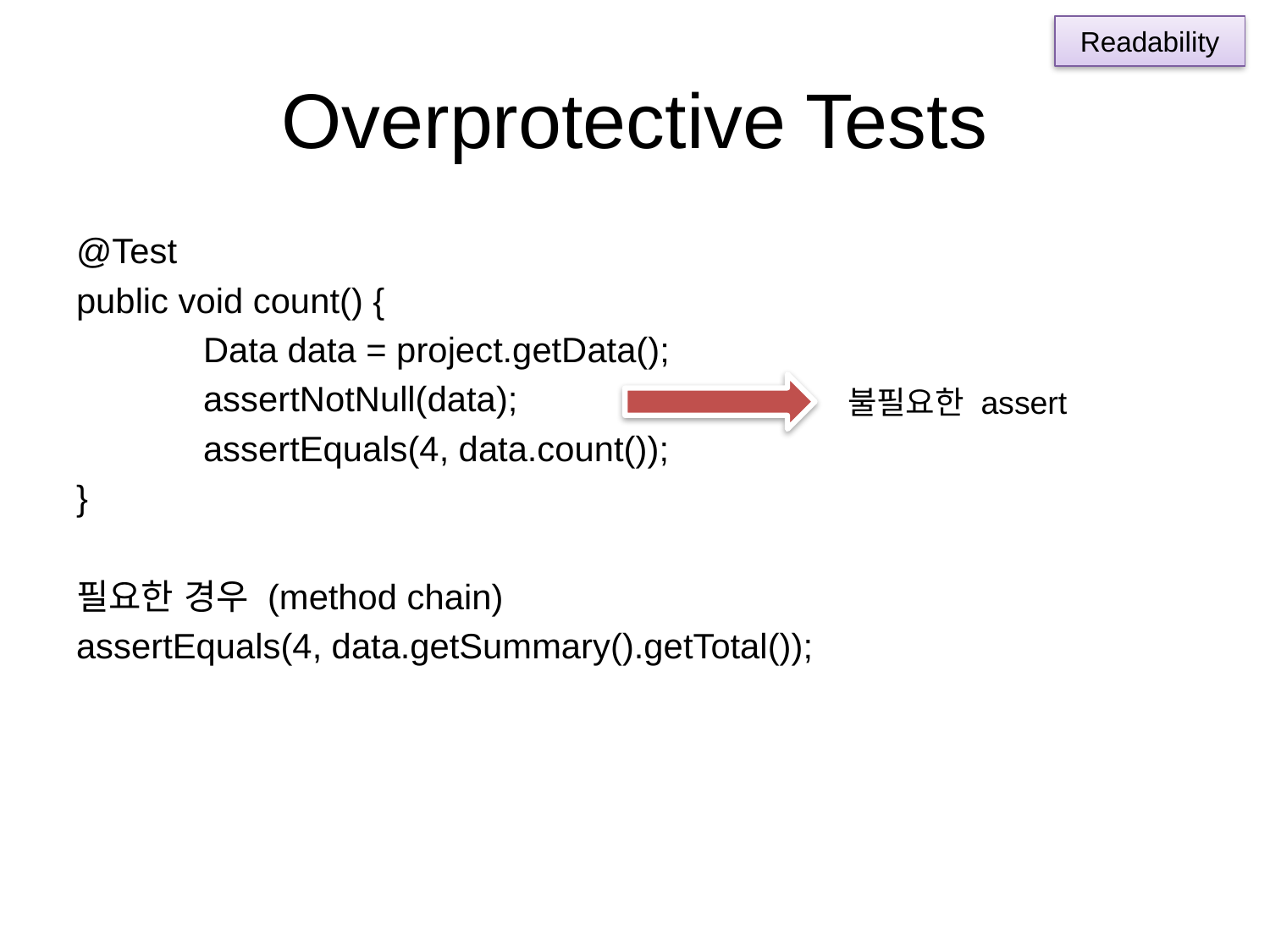

Readability
# Overprotective Tests
@Test
public void count() {
	Data data = project.getData();
	assertNotNull(data);
	assertEquals(4, data.count());
}

필요한 경우 (method chain)
assertEquals(4, data.getSummary().getTotal());

불필요한 assert